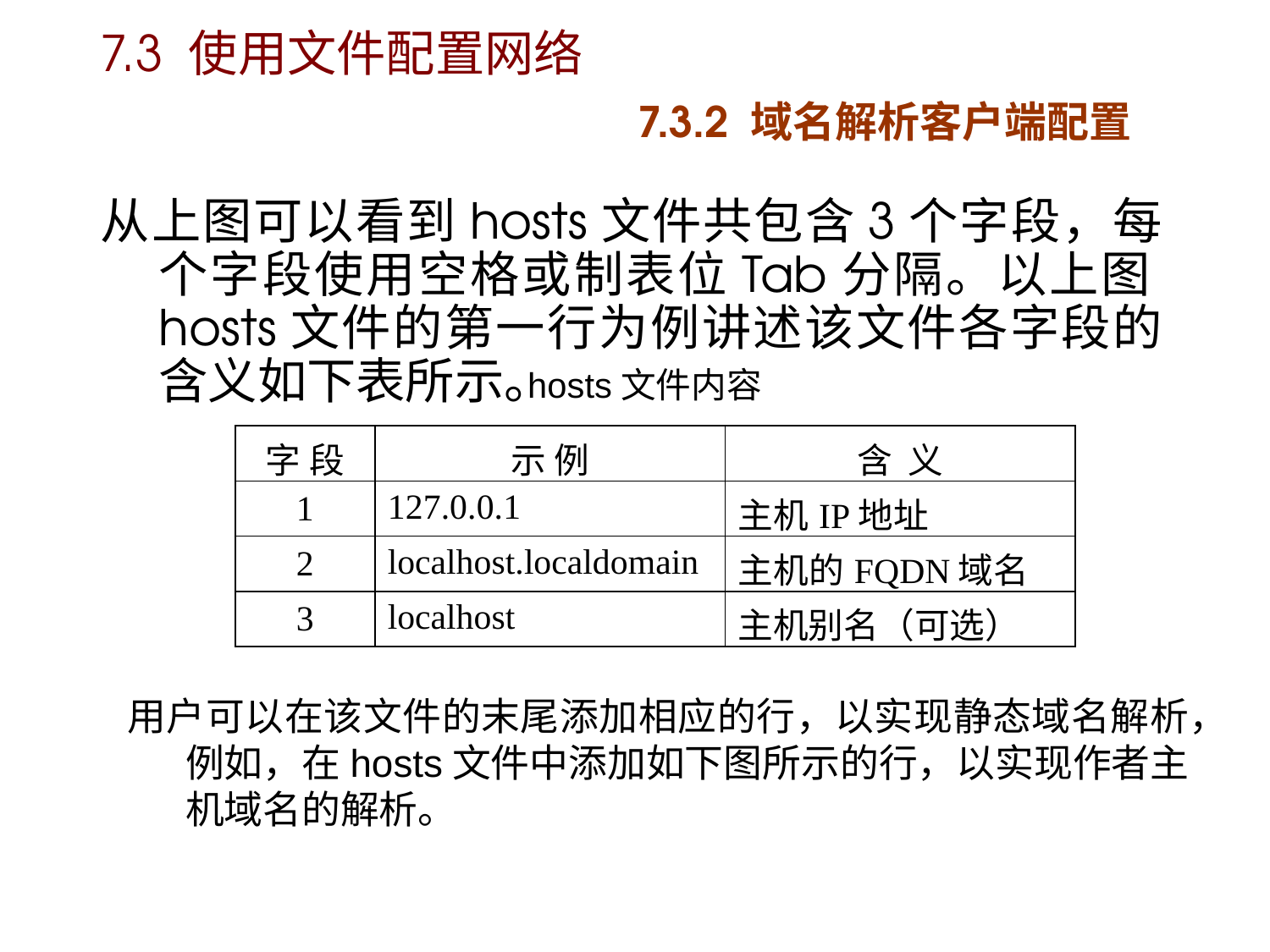

# 7.3 使用文件配置网络 7.3.2 域名解析客户端配置
从上图可以看到hosts文件共包含3个字段，每个字段使用空格或制表位Tab分隔。以上图hosts文件的第一行为例讲述该文件各字段的含义如下表所示。
hosts文件内容
| 字 段 | 示 例 | 含 义 |
| --- | --- | --- |
| 1 | 127.0.0.1 | 主机IP地址 |
| 2 | localhost.localdomain | 主机的FQDN域名 |
| 3 | localhost | 主机别名（可选） |
用户可以在该文件的末尾添加相应的行，以实现静态域名解析，例如，在hosts文件中添加如下图所示的行，以实现作者主机域名的解析。